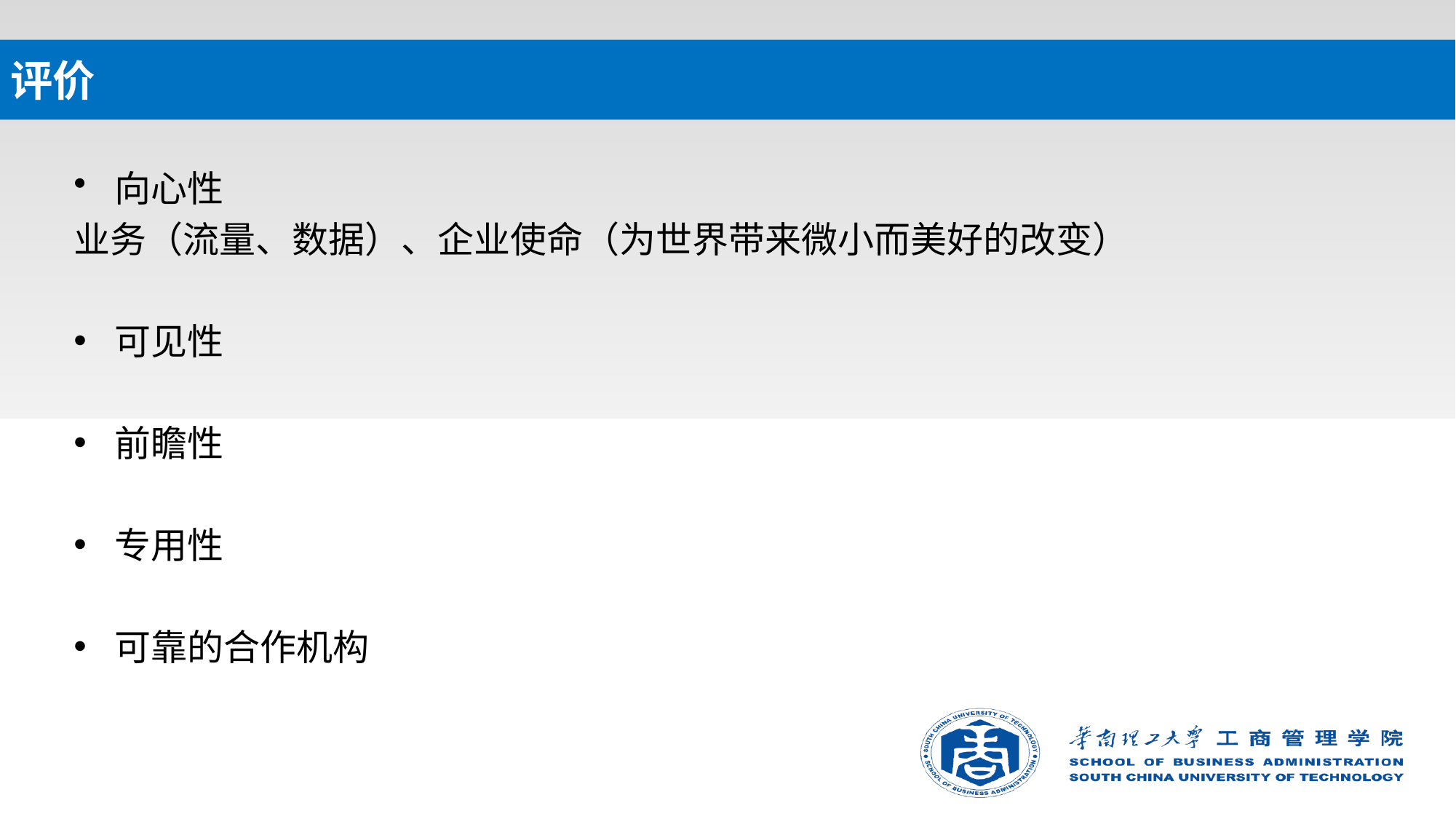

# 评价
向心性
业务（流量、数据）、企业使命（为世界带来微小而美好的改变）

可见性

前瞻性

专用性

可靠的合作机构